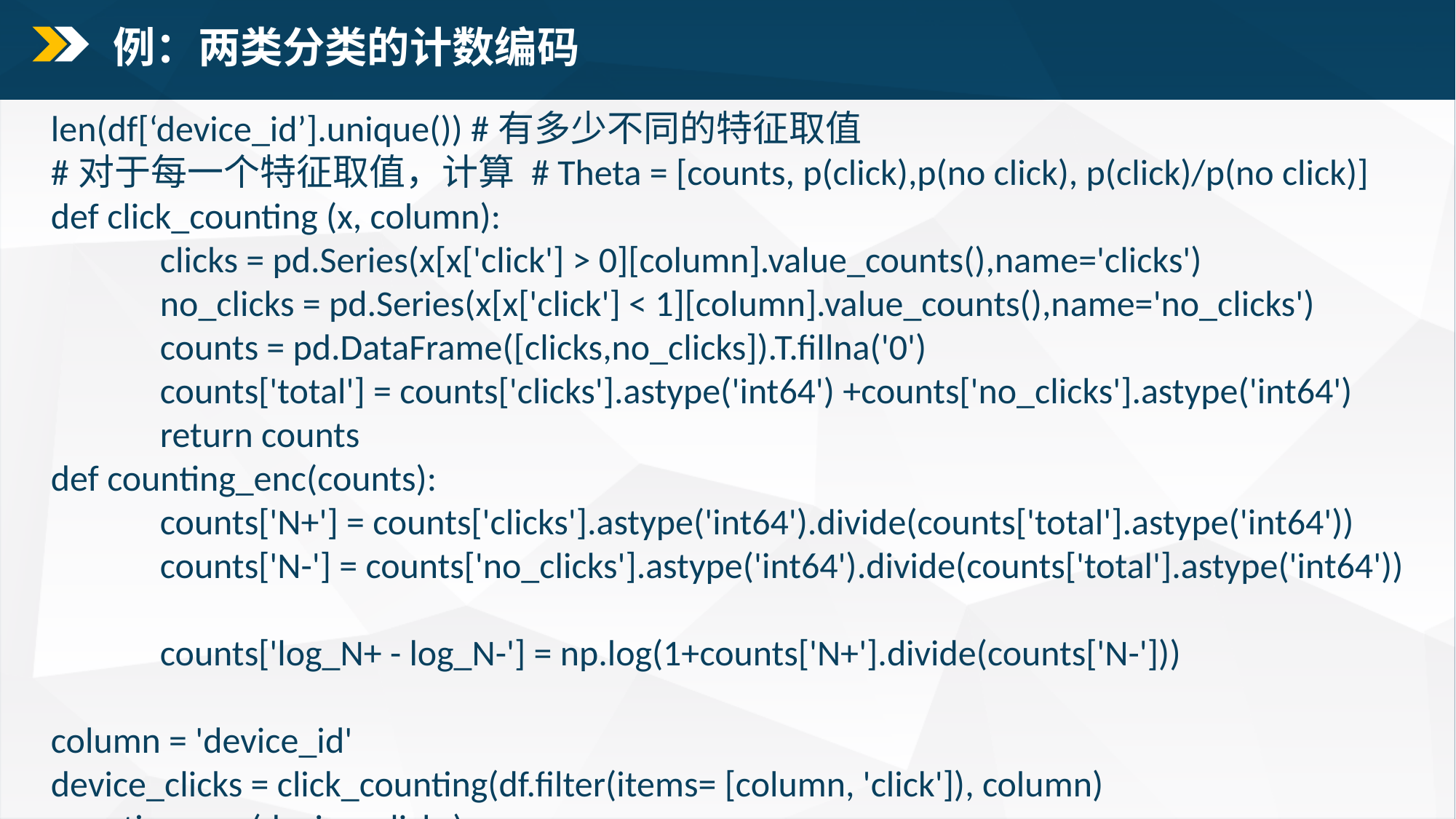

例：两类分类的计数编码
len(df[‘device_id’].unique()) #有多少不同的特征取值
#对于每一个特征取值，计算 # Theta = [counts, p(click),p(no click), p(click)/p(no click)]
def click_counting (x, column):
	clicks = pd.Series(x[x['click'] > 0][column].value_counts(),name='clicks')
	no_clicks = pd.Series(x[x['click'] < 1][column].value_counts(),name='no_clicks')
	counts = pd.DataFrame([clicks,no_clicks]).T.fillna('0')
	counts['total'] = counts['clicks'].astype('int64') +counts['no_clicks'].astype('int64')
	return counts
def counting_enc(counts):
	counts['N+'] = counts['clicks'].astype('int64').divide(counts['total'].astype('int64'))
	counts['N-'] = counts['no_clicks'].astype('int64').divide(counts['total'].astype('int64'))
	counts['log_N+ - log_N-'] = np.log(1+counts['N+'].divide(counts['N-']))

column = 'device_id'
device_clicks = click_counting(df.filter(items= [column, 'click']), column)
counting_enc(device_clicks)